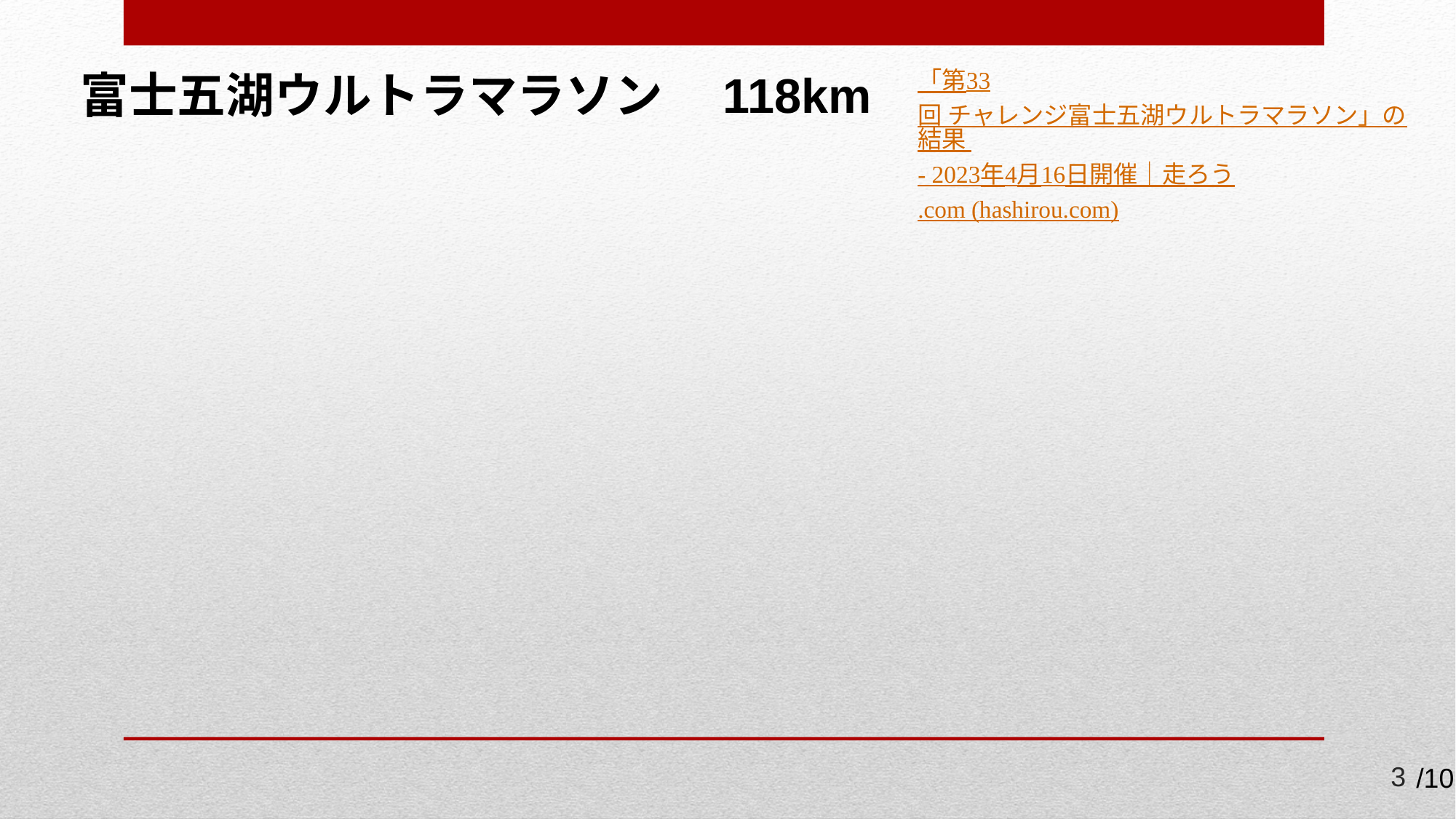

富士五湖ウルトラマラソン　118km
「第33回 チャレンジ富士五湖ウルトラマラソン」の結果 - 2023年4月16日開催｜走ろう.com (hashirou.com)
3